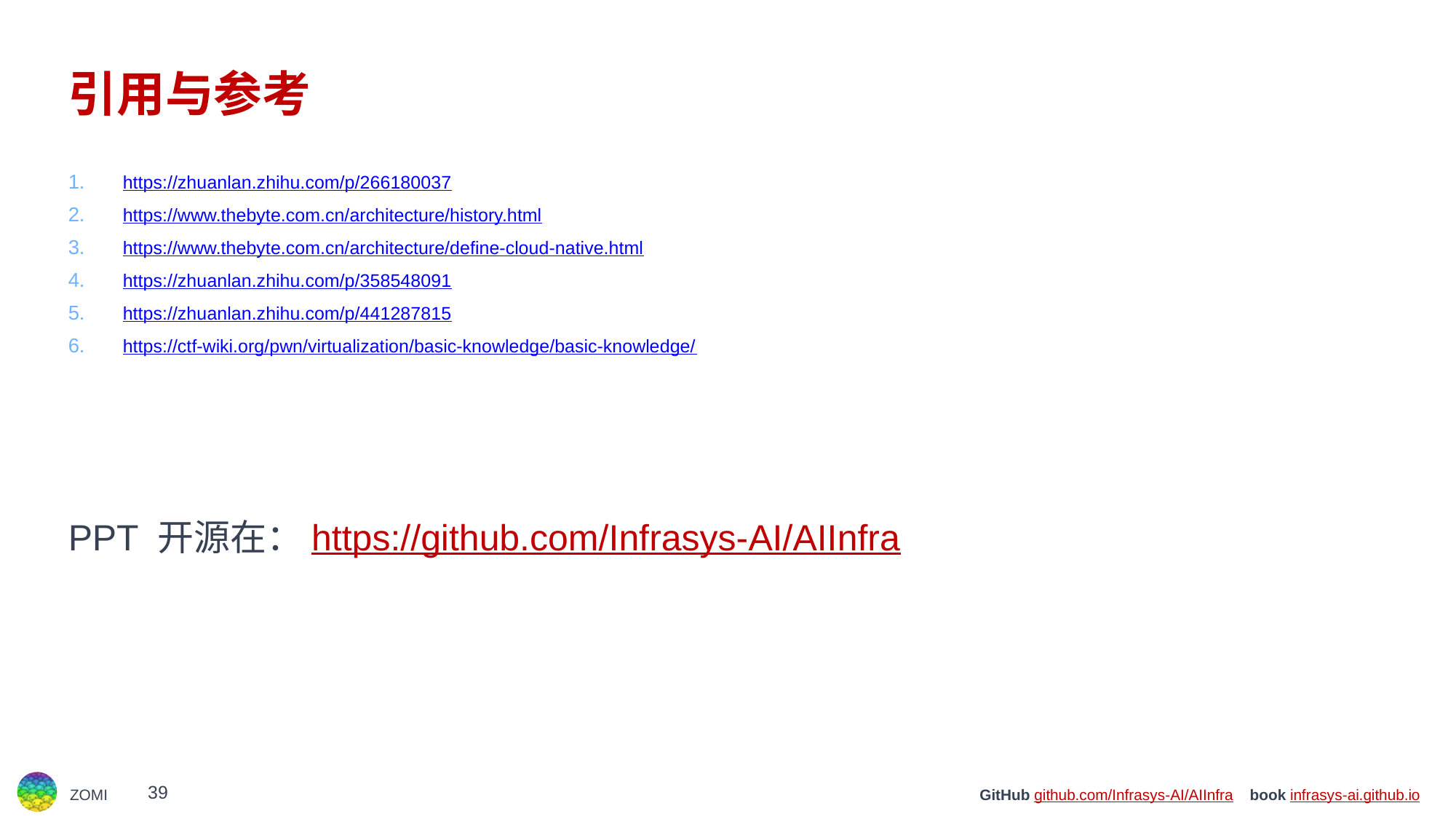

# 引用与参考
https://zhuanlan.zhihu.com/p/266180037
https://www.thebyte.com.cn/architecture/history.html
https://www.thebyte.com.cn/architecture/define-cloud-native.html
https://zhuanlan.zhihu.com/p/358548091
https://zhuanlan.zhihu.com/p/441287815
https://ctf-wiki.org/pwn/virtualization/basic-knowledge/basic-knowledge/

PPT 开源在：https://github.com/Infrasys-AI/AIInfra